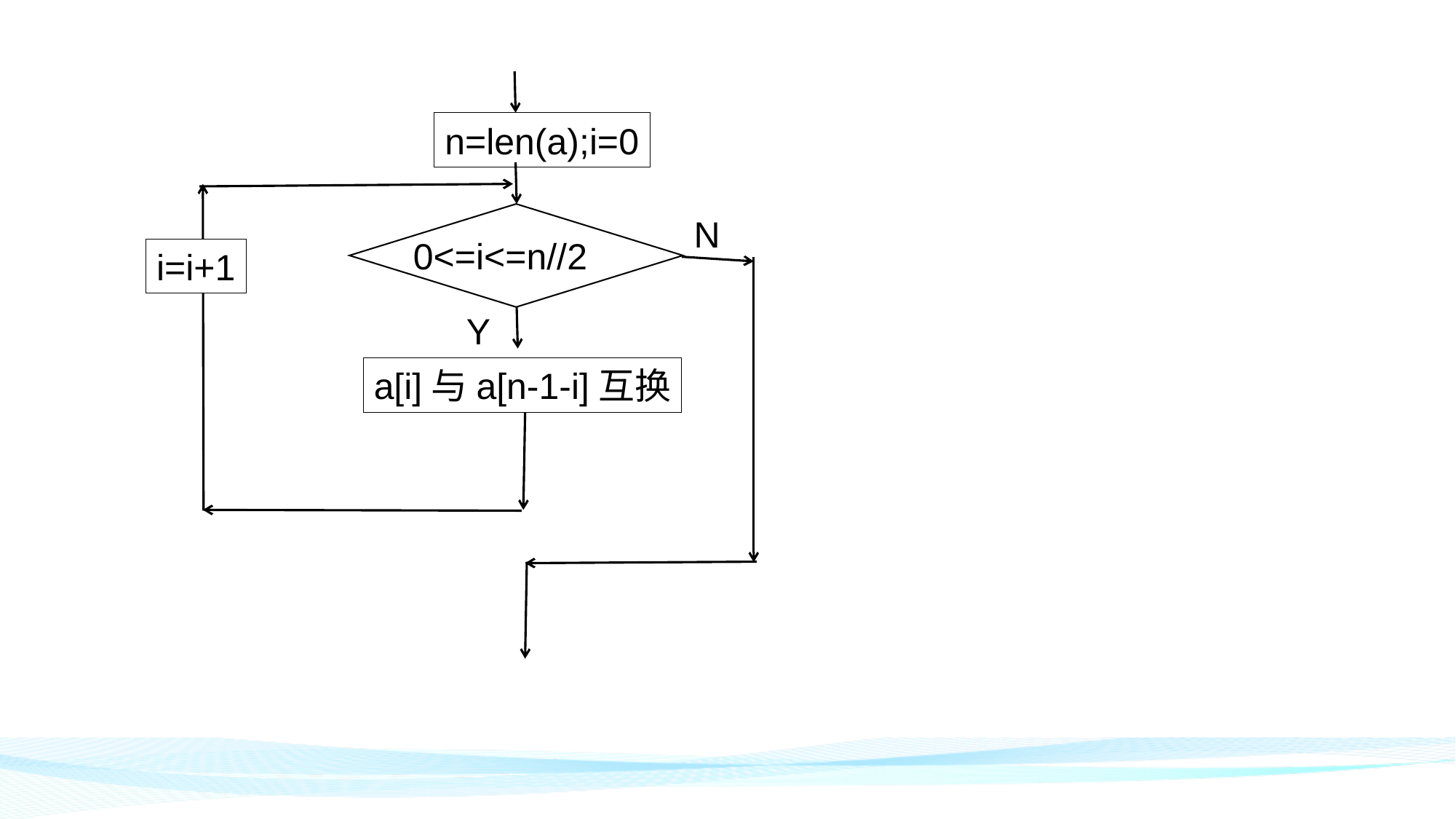

n=len(a);i=0

N
0<=i<=n//2
i=i+1
Y
a[i]与a[n-1-i]互换
64